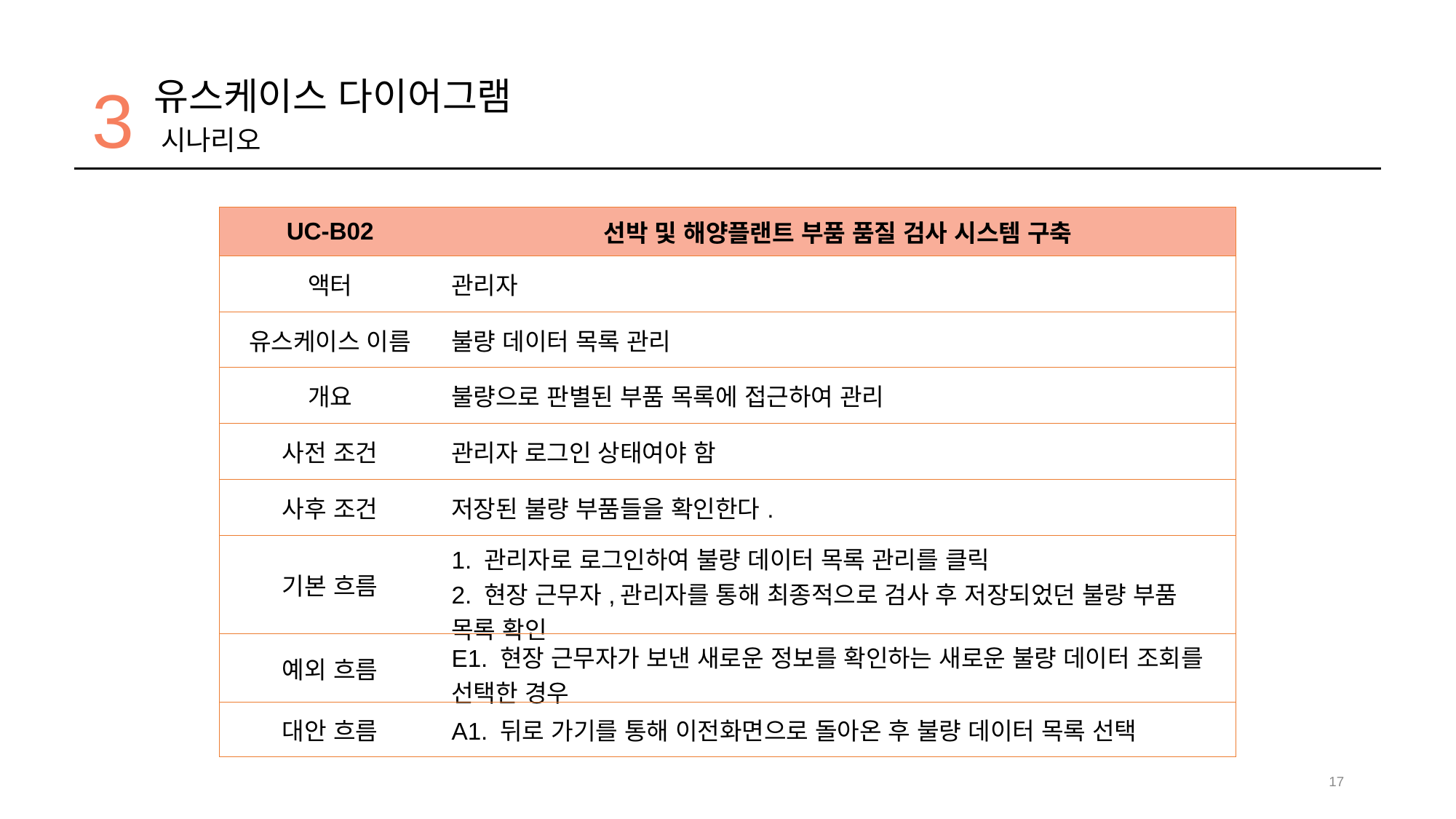

3
유스케이스 다이어그램
시나리오
| UC-B02 | 선박 및 해양플랜트 부품 품질 검사 시스템 구축 |
| --- | --- |
| 액터 | 관리자 |
| 유스케이스 이름 | 불량 데이터 목록 관리 |
| 개요 | 불량으로 판별된 부품 목록에 접근하여 관리 |
| 사전 조건 | 관리자 로그인 상태여야 함 |
| 사후 조건 | 저장된 불량 부품들을 확인한다. |
| 기본 흐름 | 1. 관리자로 로그인하여 불량 데이터 목록 관리를 클릭 2. 현장 근무자,관리자를 통해 최종적으로 검사 후 저장되었던 불량 부품 목록 확인 |
| 예외 흐름 | E1. 현장 근무자가 보낸 새로운 정보를 확인하는 새로운 불량 데이터 조회를 선택한 경우 |
| 대안 흐름 | A1. 뒤로 가기를 통해 이전화면으로 돌아온 후 불량 데이터 목록 선택 |
17